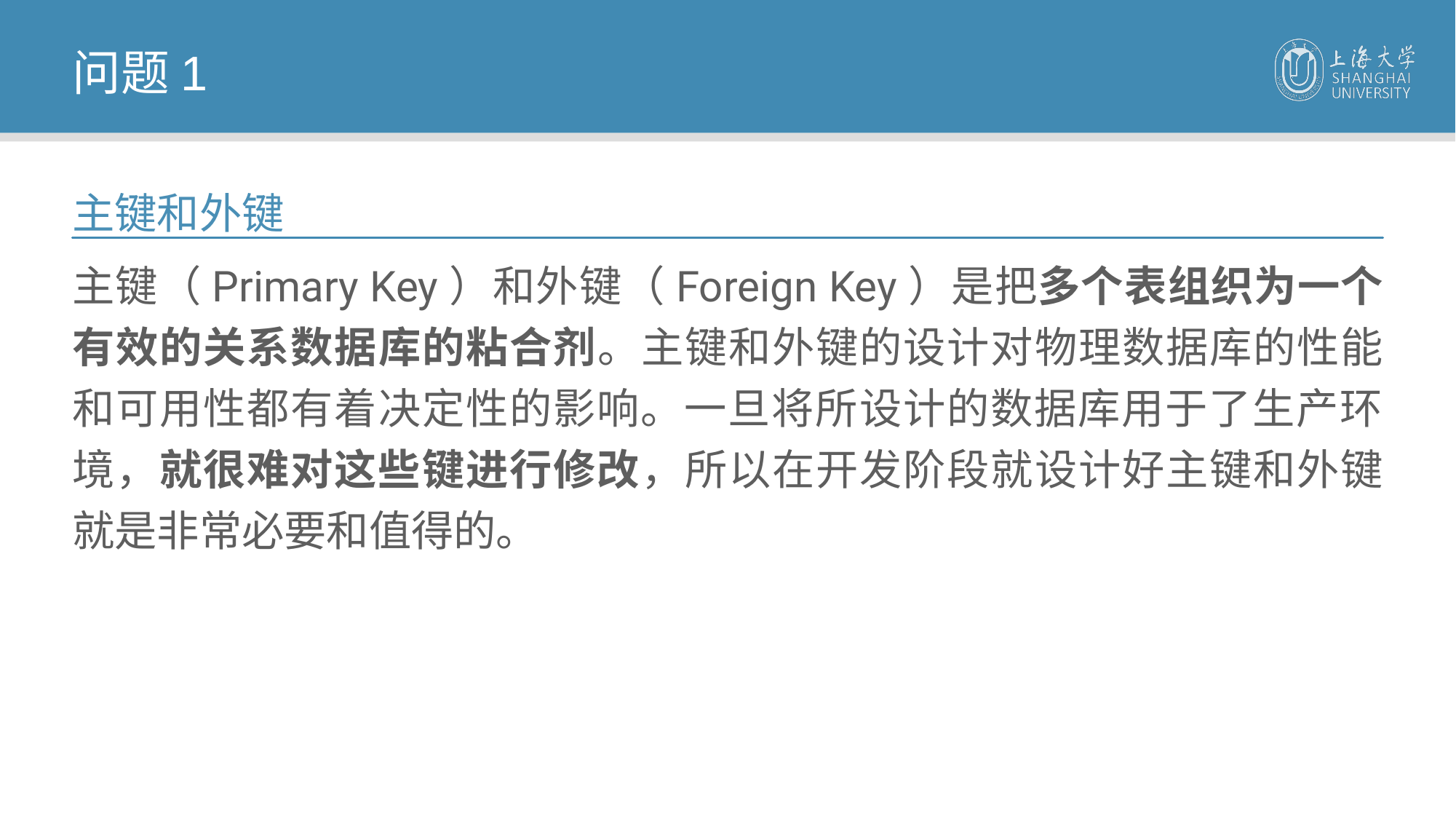

问题1
主键和外键
主键（Primary Key）和外键（Foreign Key）是把多个表组织为一个有效的关系数据库的粘合剂。主键和外键的设计对物理数据库的性能和可用性都有着决定性的影响。一旦将所设计的数据库用于了生产环境，就很难对这些键进行修改，所以在开发阶段就设计好主键和外键就是非常必要和值得的。